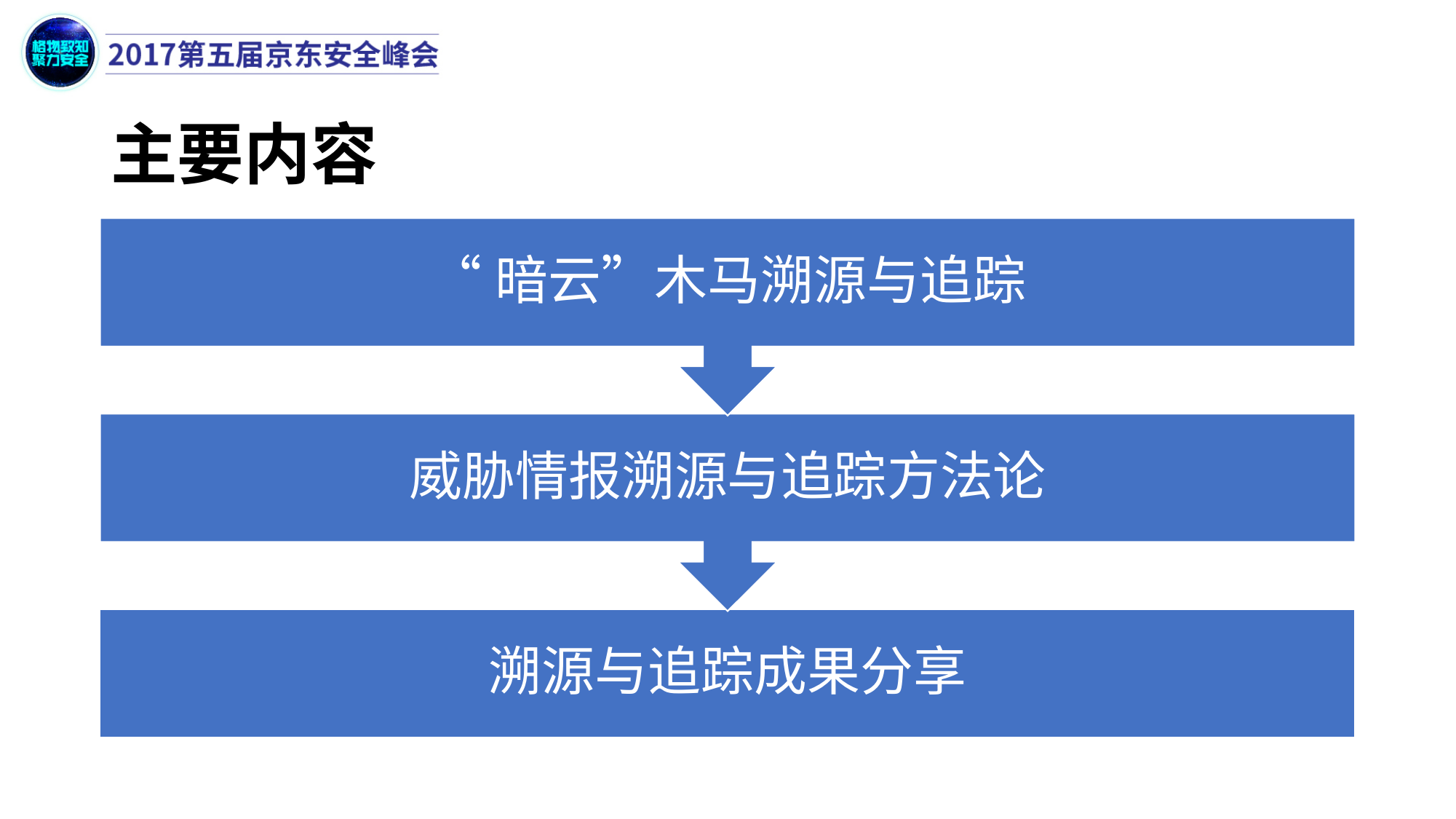

# 主要内容
溯源与追踪成果分享
威胁情报溯源与追踪方法论
“暗云”木马溯源与追踪